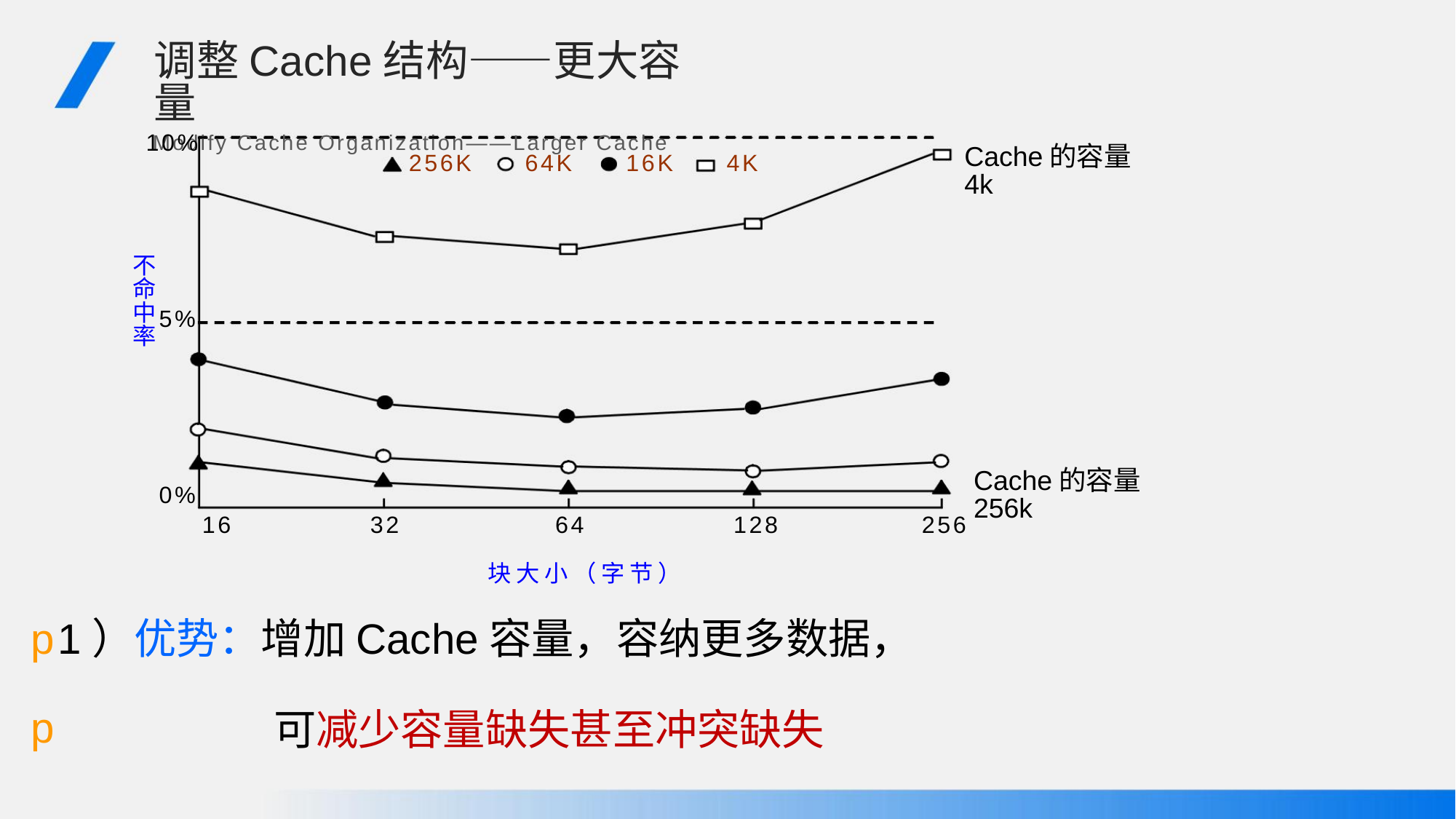

调整Cache结构——更大容量
Modify Cache Organization——Larger Cache
10%
Cache的容量4k
256K 64K 16K 4K
不
命
中
率
5%
0%
Cache的容量256k
16
32
64
128
256
块大小（字节）
p1）优势：增加Cache容量，容纳更多数据，
可减少容量缺失甚至冲突缺失
p